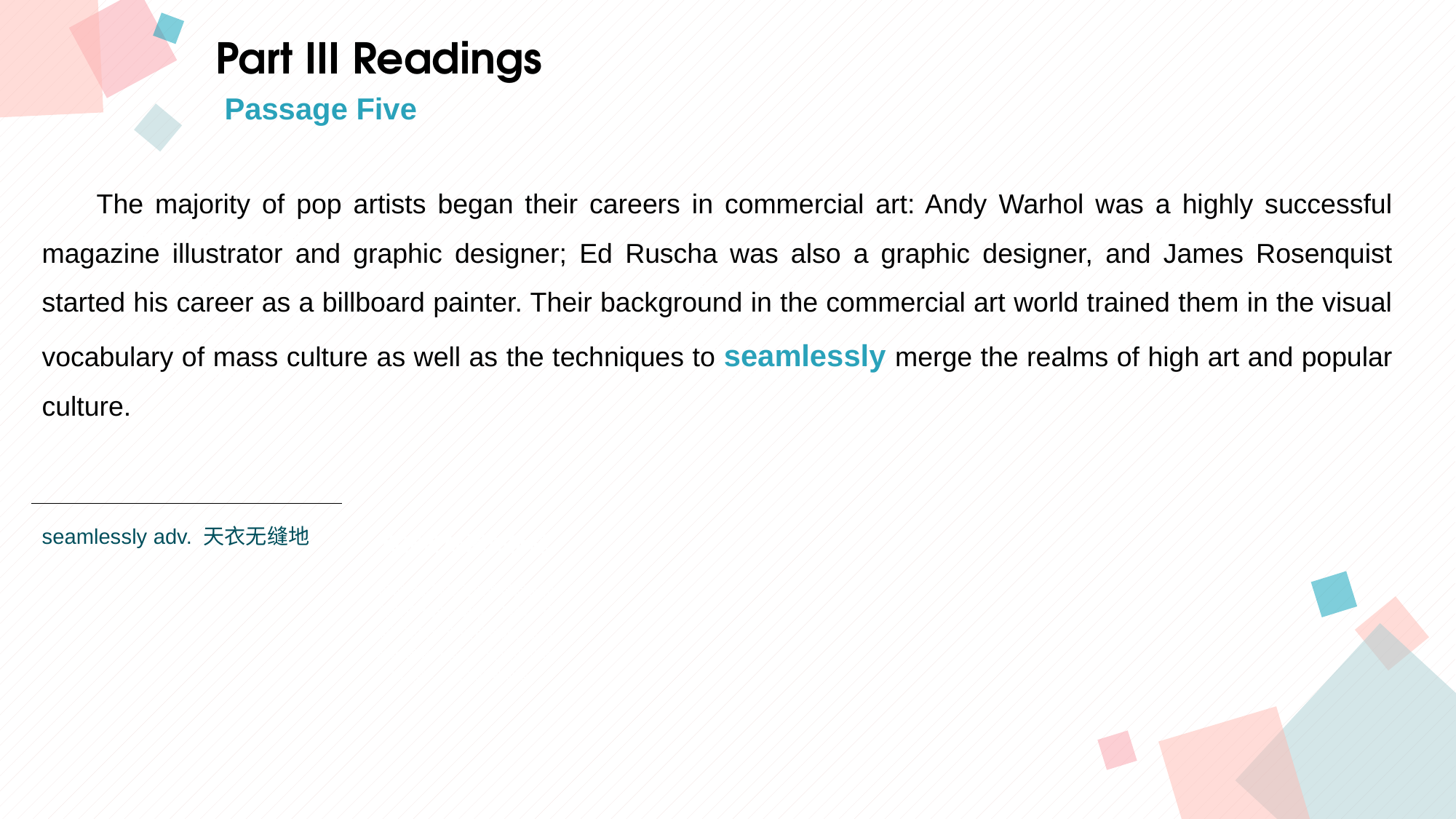

Part III Readings
Passage Five

The majority of pop artists began their careers in commercial art: Andy Warhol was a highly successful magazine illustrator and graphic designer; Ed Ruscha was also a graphic designer, and James Rosenquist started his career as a billboard painter. Their background in the commercial art world trained them in the visual vocabulary of mass culture as well as the techniques to seamlessly merge the realms of high art and popular culture.

点击此处添加标题
点击此处添加标题
标题数字等都可以通过点击和重新输入进行更改，顶部“开始”面板中可以对字体、字号、颜色等进行修改。建议正文8-14号字，1.3倍字间距。
标题数字等都可以通过点击和重新输入进行更改，顶部“开始”面板中可以对字体、字号、颜色等进行修改。建议正文8-14号字，1.3倍字间距。
标题数字等都可以通过点击和重新输入进行更改，顶部“开始”面板中可以对字体、字号、颜色等进行修改。建议正文8-14号字，1.3倍字间距。
seamlessly adv. 天衣无缝地

点击此处添加标题
标题数字等都可以通过点击和重新输入进行更改，顶部“开始”面板中可以对字体、字号、颜色等进行修改。建议正文8-14号字，1.3倍字间距。